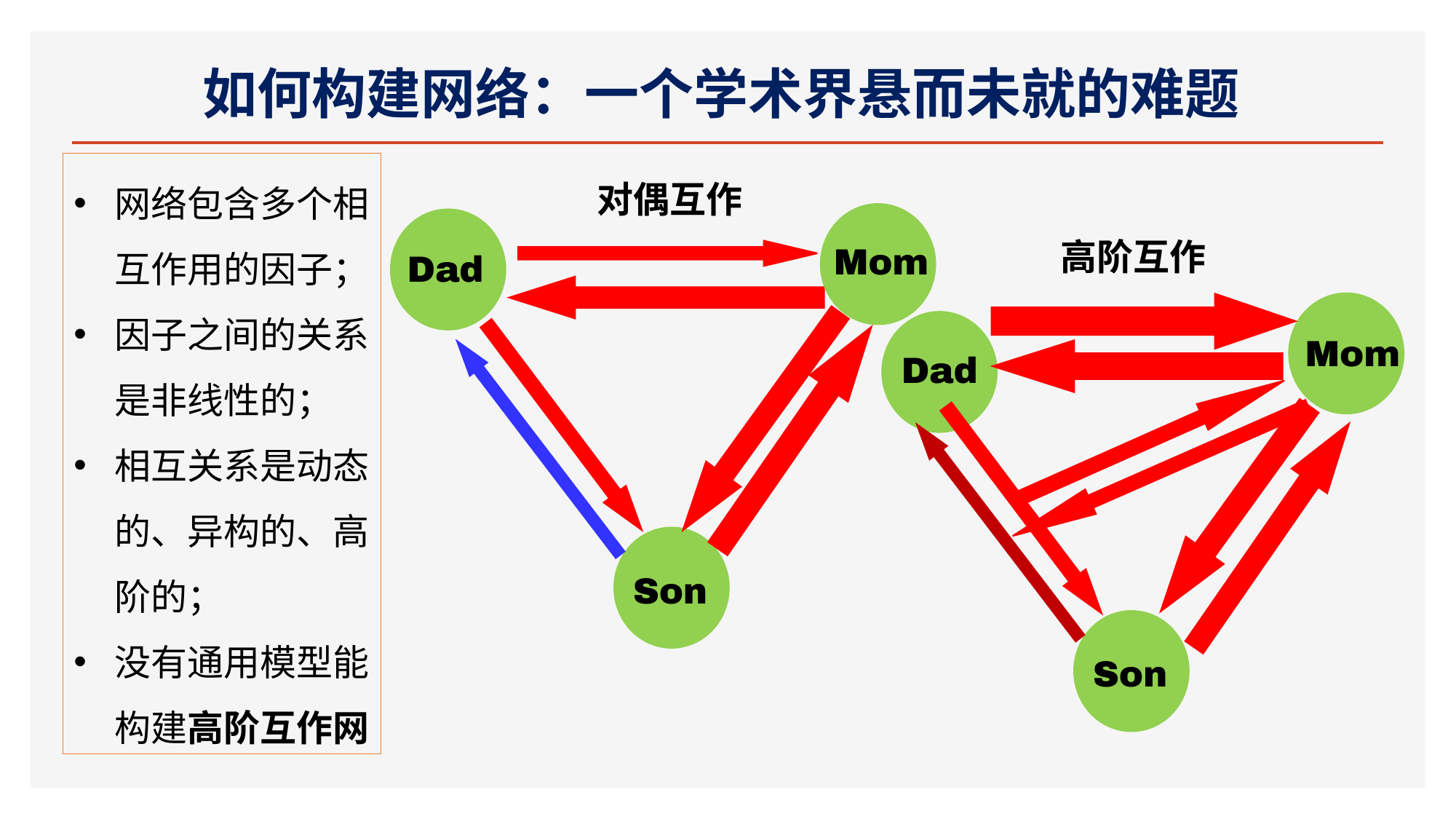

# 如何构建网络：一个学术界悬而未就的难题
网络包含多个相互作用的因子；
因子之间的关系是非线性的；
相互关系是动态的、异构的、高阶的；
没有通用模型能构建高阶互作网
对偶互作

高阶互作
Mom
Dad

Mom

Dad

Son

Son